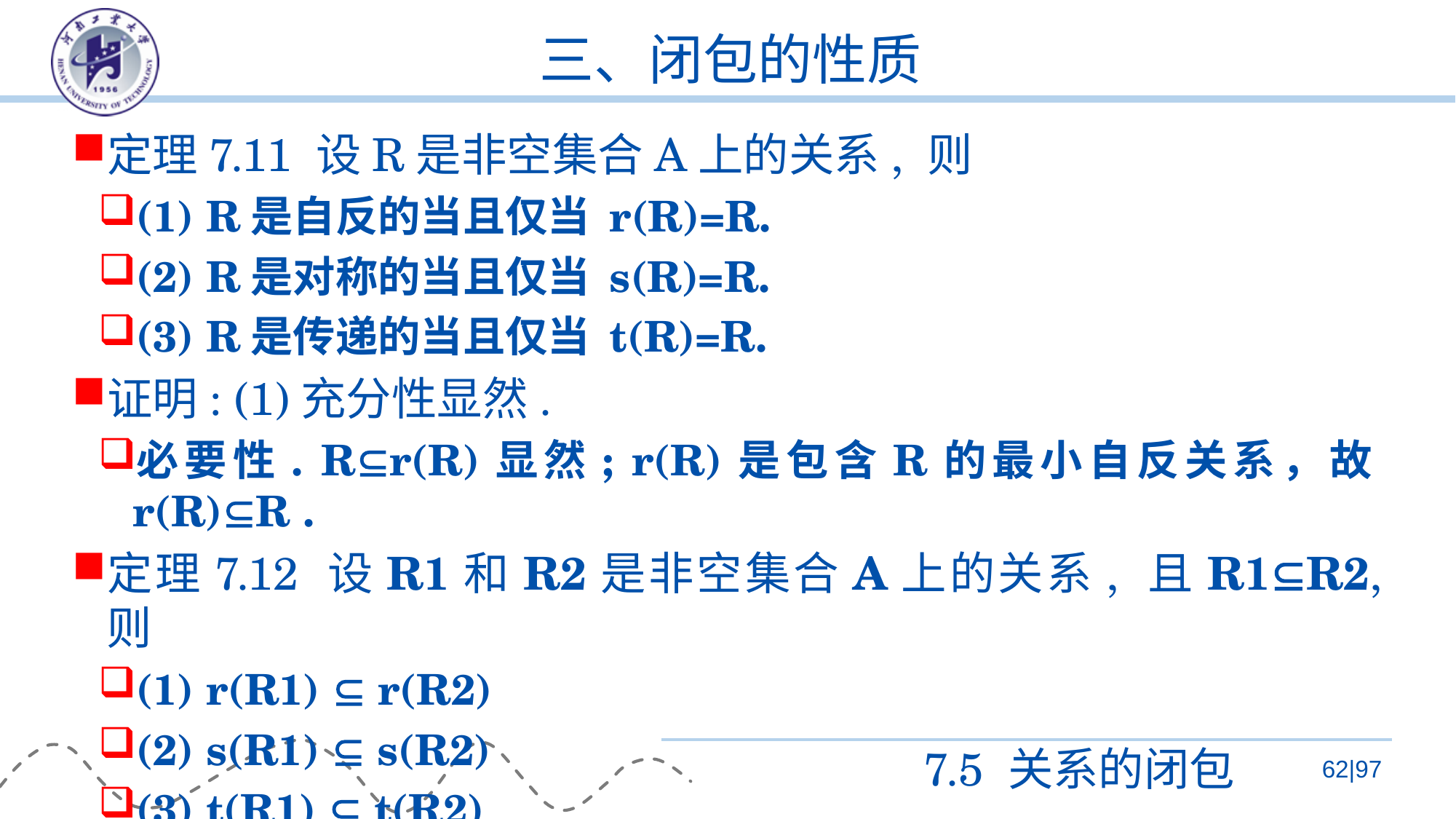

# 三、闭包的性质
定理7.11 设R是非空集合A上的关系, 则
(1) R是自反的当且仅当 r(R)=R.
(2) R是对称的当且仅当 s(R)=R.
(3) R是传递的当且仅当 t(R)=R.
证明: (1)充分性显然.
必要性. R⊆r(R)显然; r(R)是包含R的最小自反关系，故r(R)⊆R .
定理7.12 设R1和R2是非空集合A上的关系, 且R1⊆R2, 则
(1) r(R1) ⊆ r(R2)
(2) s(R1) ⊆ s(R2)
(3) t(R1) ⊆ t(R2)
7.5 关系的闭包
62|97